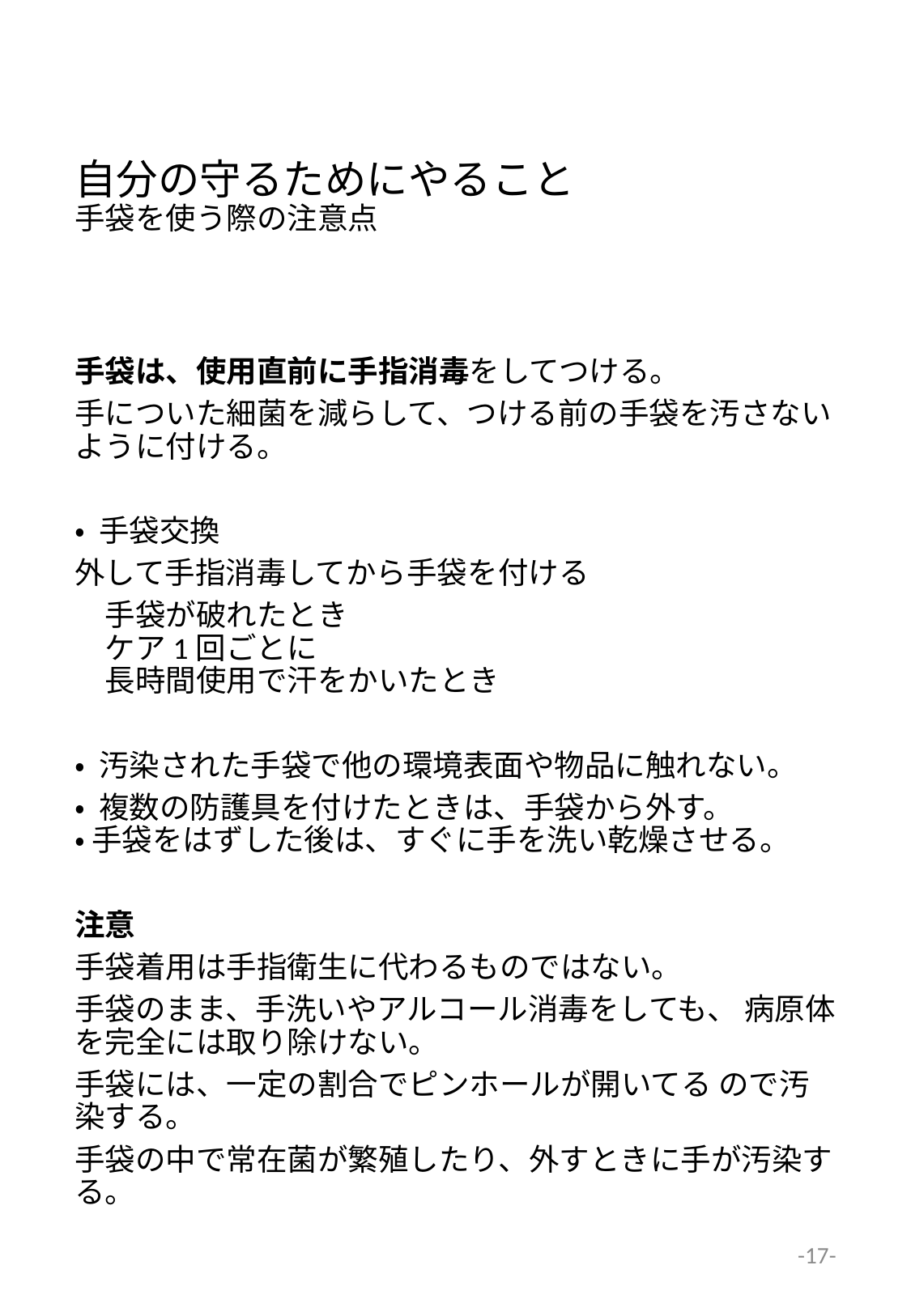

# 自分の守るためにやること 手袋を使う際の注意点
手袋は、使用直前に手指消毒をしてつける。
手についた細菌を減らして、つける前の手袋を汚さないように付ける。

• 手袋交換
外して手指消毒してから手袋を付ける
　手袋が破れたとき
　ケア1回ごとに
　長時間使用で汗をかいたとき

• 汚染された手袋で他の環境表面や物品に触れない。
• 複数の防護具を付けたときは、手袋から外す。
• 手袋をはずした後は、すぐに手を洗い乾燥させる。

注意
手袋着用は手指衛生に代わるものではない。
手袋のまま、手洗いやアルコール消毒をしても、 病原体を完全には取り除けない。
手袋には、一定の割合でピンホールが開いてる ので汚染する。
手袋の中で常在菌が繁殖したり、外すときに手が汚染する。

-17-